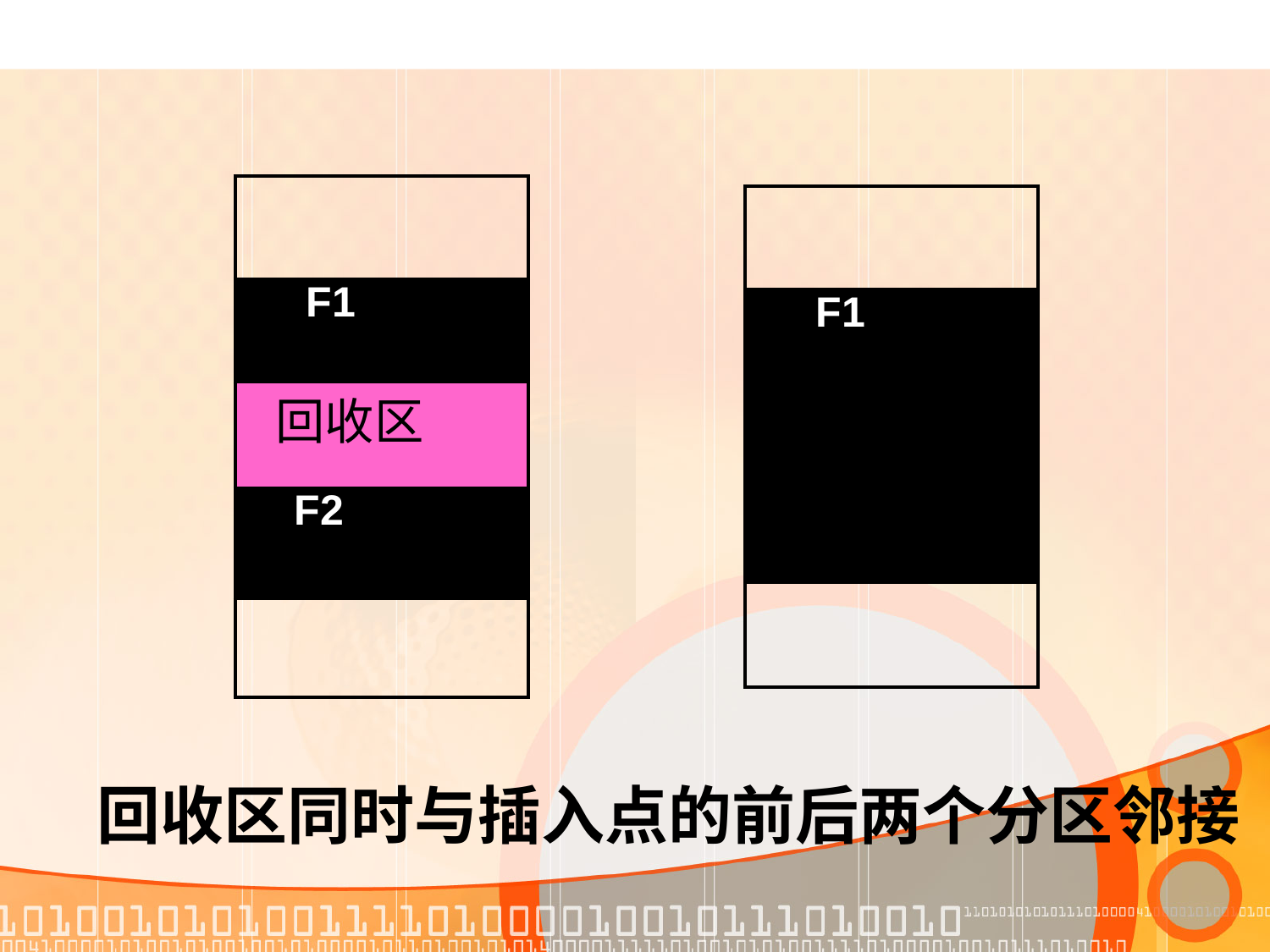

|  |
| --- |
| F1 |
| 回收区 |
| F2 |
|  |
|  |
| --- |
| F1 |
|  |
回收区同时与插入点的前后两个分区邻接